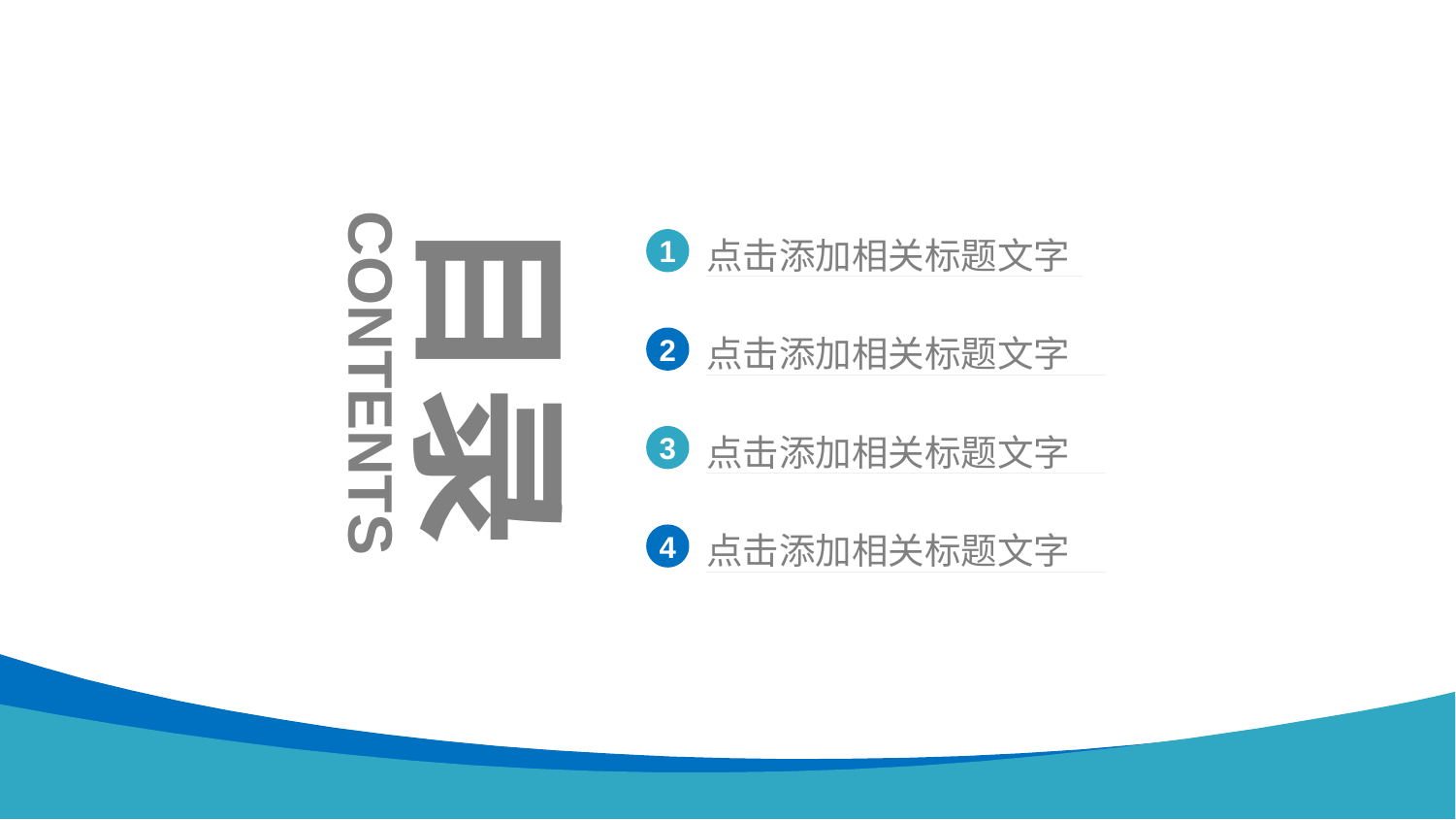

目录
点击添加相关标题文字
1
点击添加相关标题文字
2
CONTENTS
点击添加相关标题文字
3
点击添加相关标题文字
4